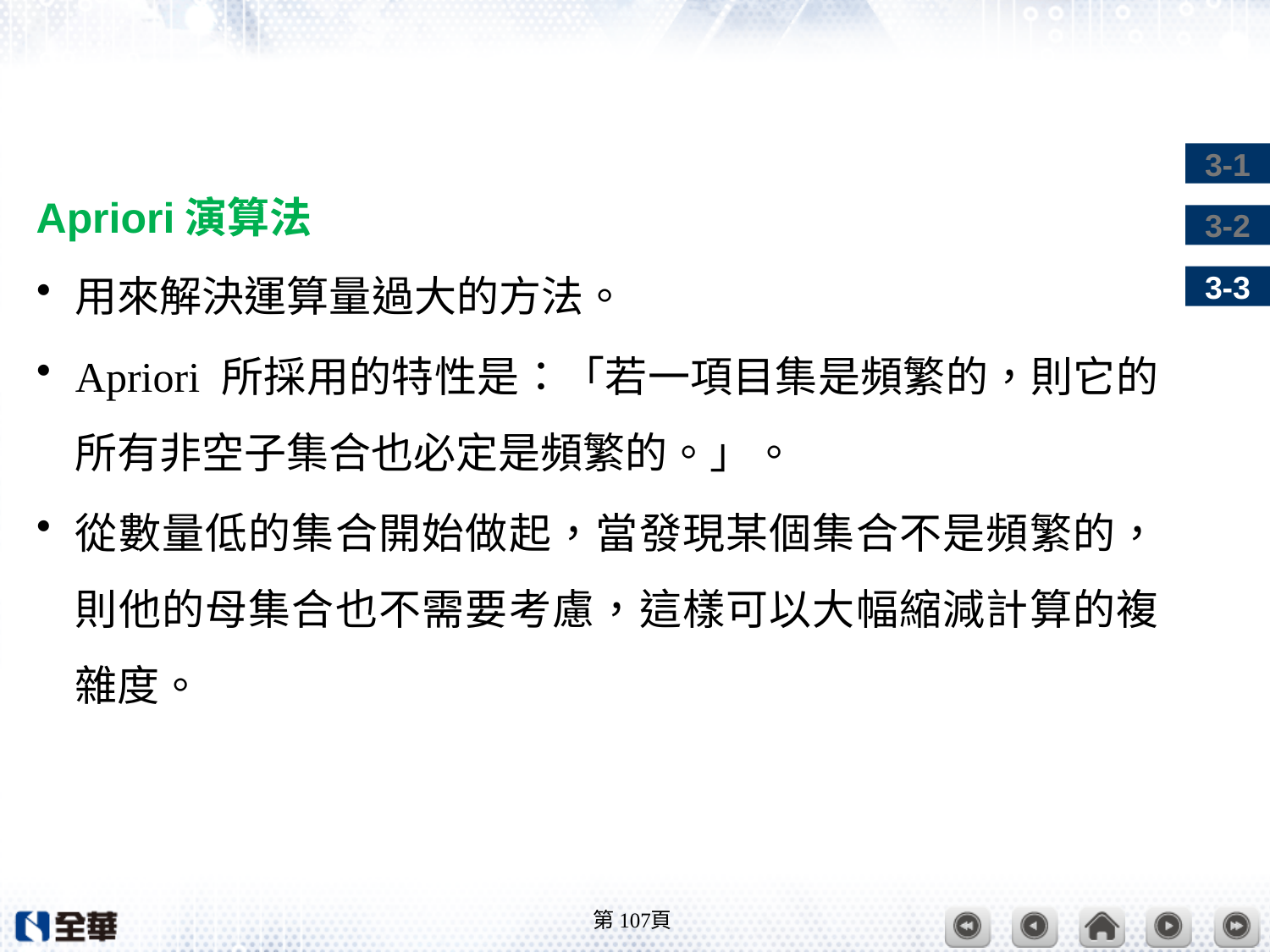

#
Apriori演算法
用來解決運算量過大的方法。
Apriori 所採用的特性是：「若一項目集是頻繁的，則它的所有非空子集合也必定是頻繁的。」。
從數量低的集合開始做起，當發現某個集合不是頻繁的，則他的母集合也不需要考慮，這樣可以大幅縮減計算的複雜度。